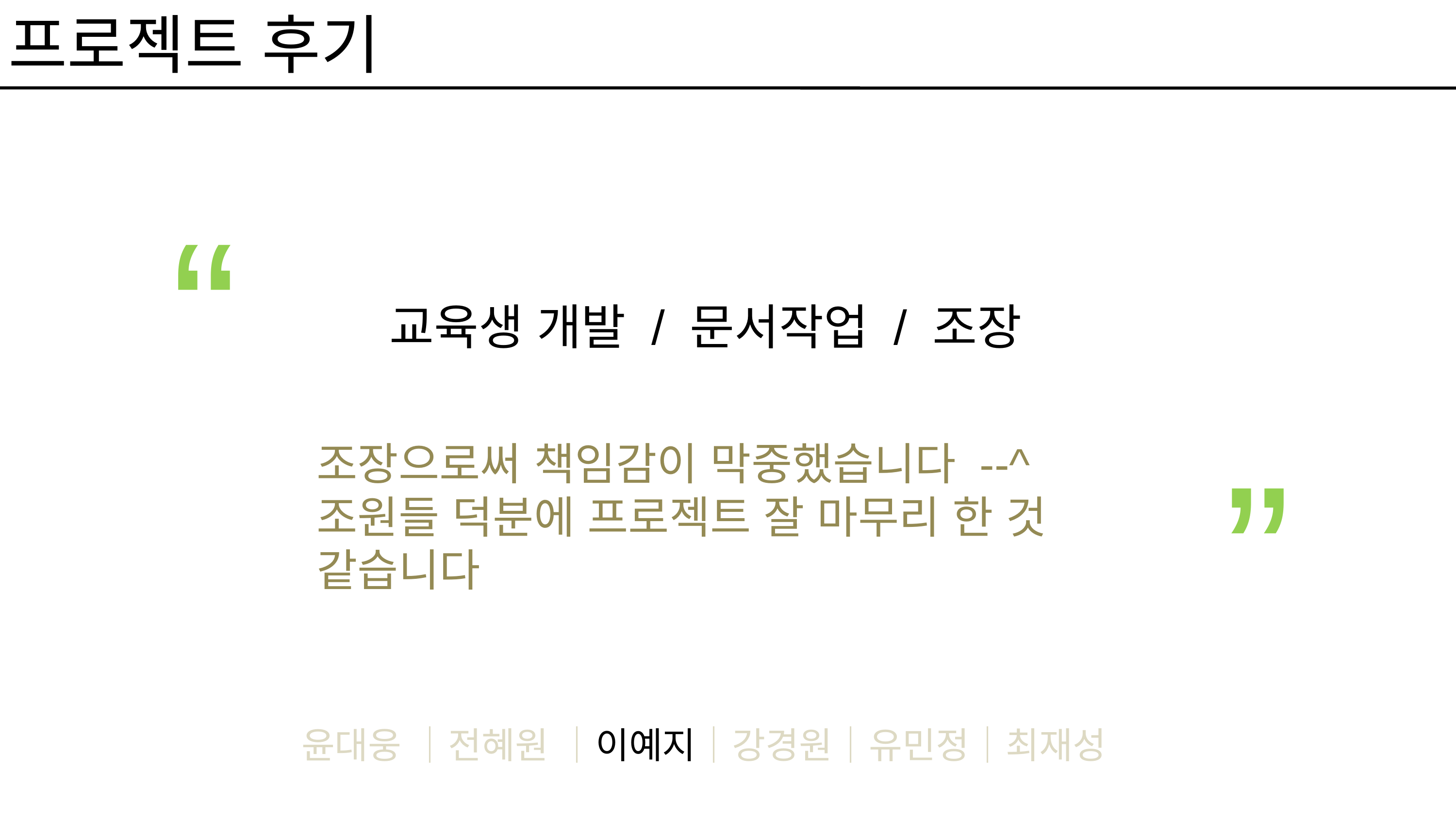

프로젝트 후기
“
교육생 개발 / 문서작업 / 조장
“
조장으로써 책임감이 막중했습니다 --^
조원들 덕분에 프로젝트 잘 마무리 한 것 같습니다
윤대웅 ｜전혜원 ｜이예지｜강경원｜유민정｜최재성